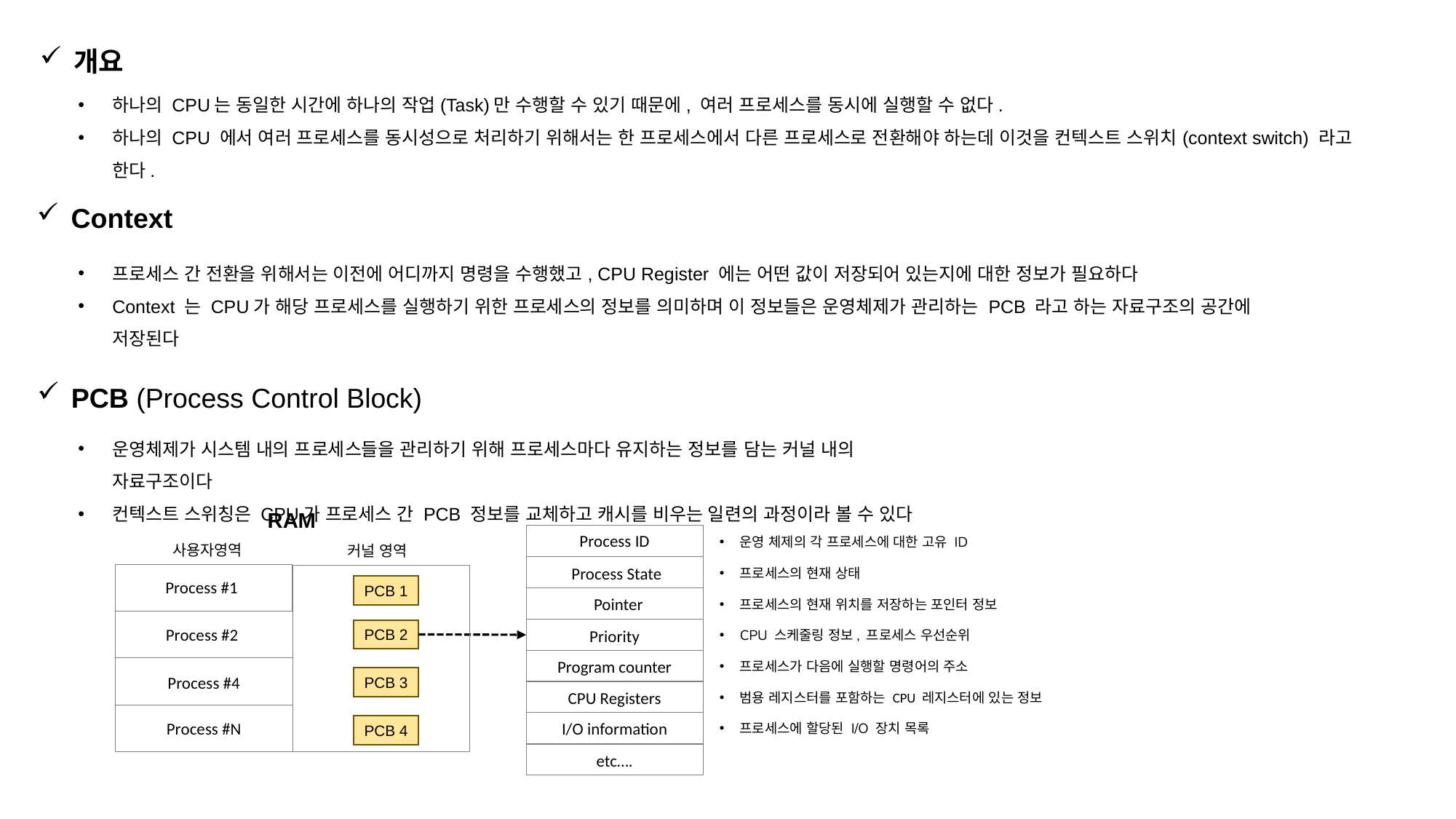

개요
하나의 CPU는 동일한 시간에 하나의 작업(Task)만 수행할 수 있기 때문에, 여러 프로세스를 동시에 실행할 수 없다.
하나의 CPU 에서 여러 프로세스를 동시성으로 처리하기 위해서는 한 프로세스에서 다른 프로세스로 전환해야 하는데 이것을 컨텍스트 스위치(context switch) 라고 한다.
Context
프로세스 간 전환을 위해서는 이전에 어디까지 명령을 수행했고, CPU Register 에는 어떤 값이 저장되어 있는지에 대한 정보가 필요하다
Context 는 CPU가 해당 프로세스를 실행하기 위한 프로세스의 정보를 의미하며 이 정보들은 운영체제가 관리하는 PCB 라고 하는 자료구조의 공간에 저장된다
PCB (Process Control Block)
운영체제가 시스템 내의 프로세스들을 관리하기 위해 프로세스마다 유지하는 정보를 담는 커널 내의 자료구조이다
컨텍스트 스위칭은 CPU가 프로세스 간 PCB 정보를 교체하고 캐시를 비우는 일련의 과정이라 볼 수 있다
RAM

Process ID
운영 체제의 각 프로세스에 대한 고유 ID
사용자영역
커널 영역

Process State
프로세스의 현재 상태

Process #1
PCB 1

Pointer
프로세스의 현재 위치를 저장하는 포인터 정보

Process #2
PCB 2
Priority
CPU 스케줄링 정보, 프로세스 우선순위

Program counter
프로세스가 다음에 실행할 명령어의 주소

Process #4
PCB 3

CPU Registers
범용 레지스터를 포함하는 CPU 레지스터에 있는 정보

I/O information
Process #N
프로세스에 할당된 I/O 장치 목록
PCB 4

etc….